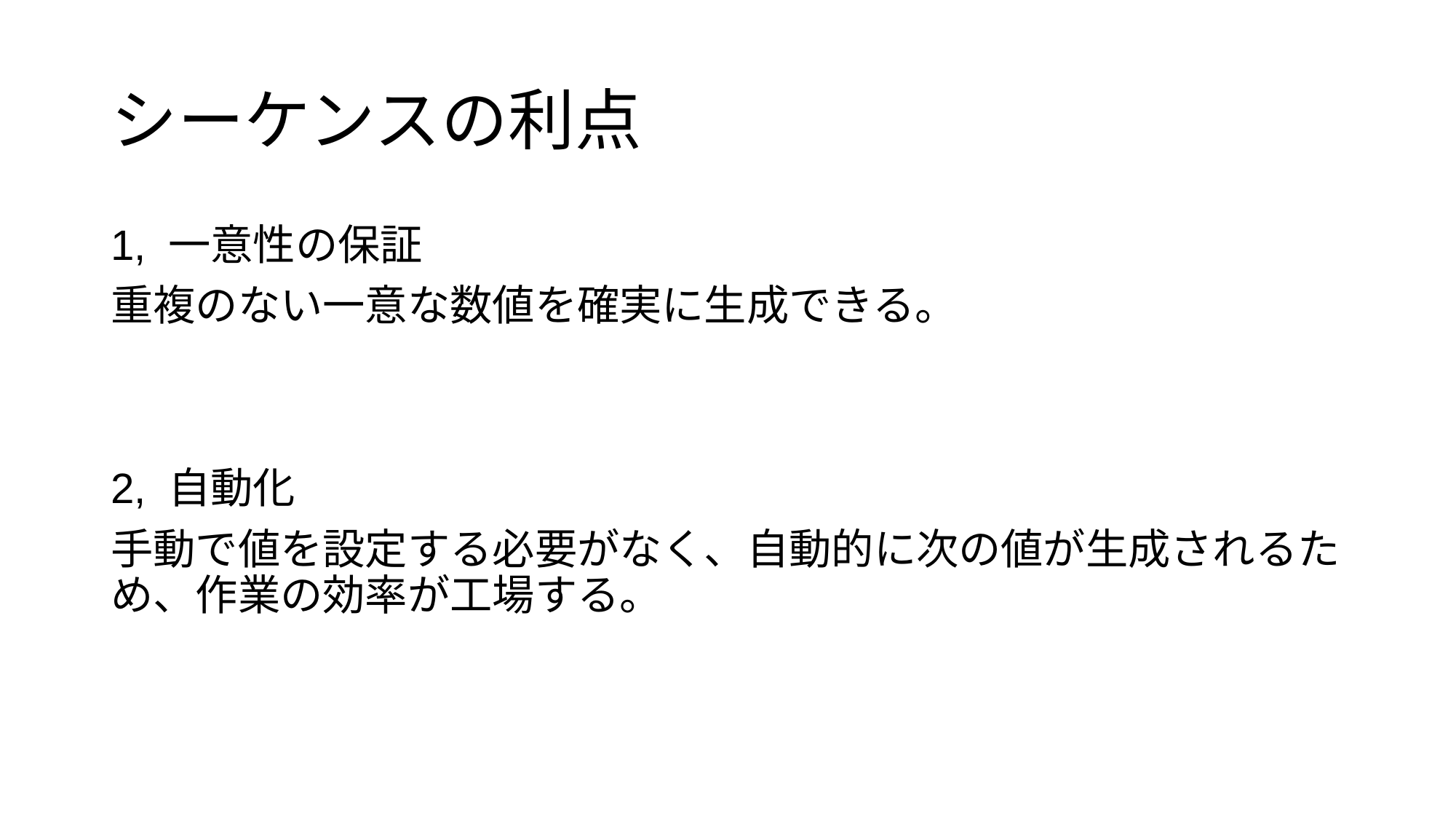

# シーケンスの利点
1, 一意性の保証
重複のない一意な数値を確実に生成できる。

2, 自動化
手動で値を設定する必要がなく、自動的に次の値が生成されるため、作業の効率が工場する。